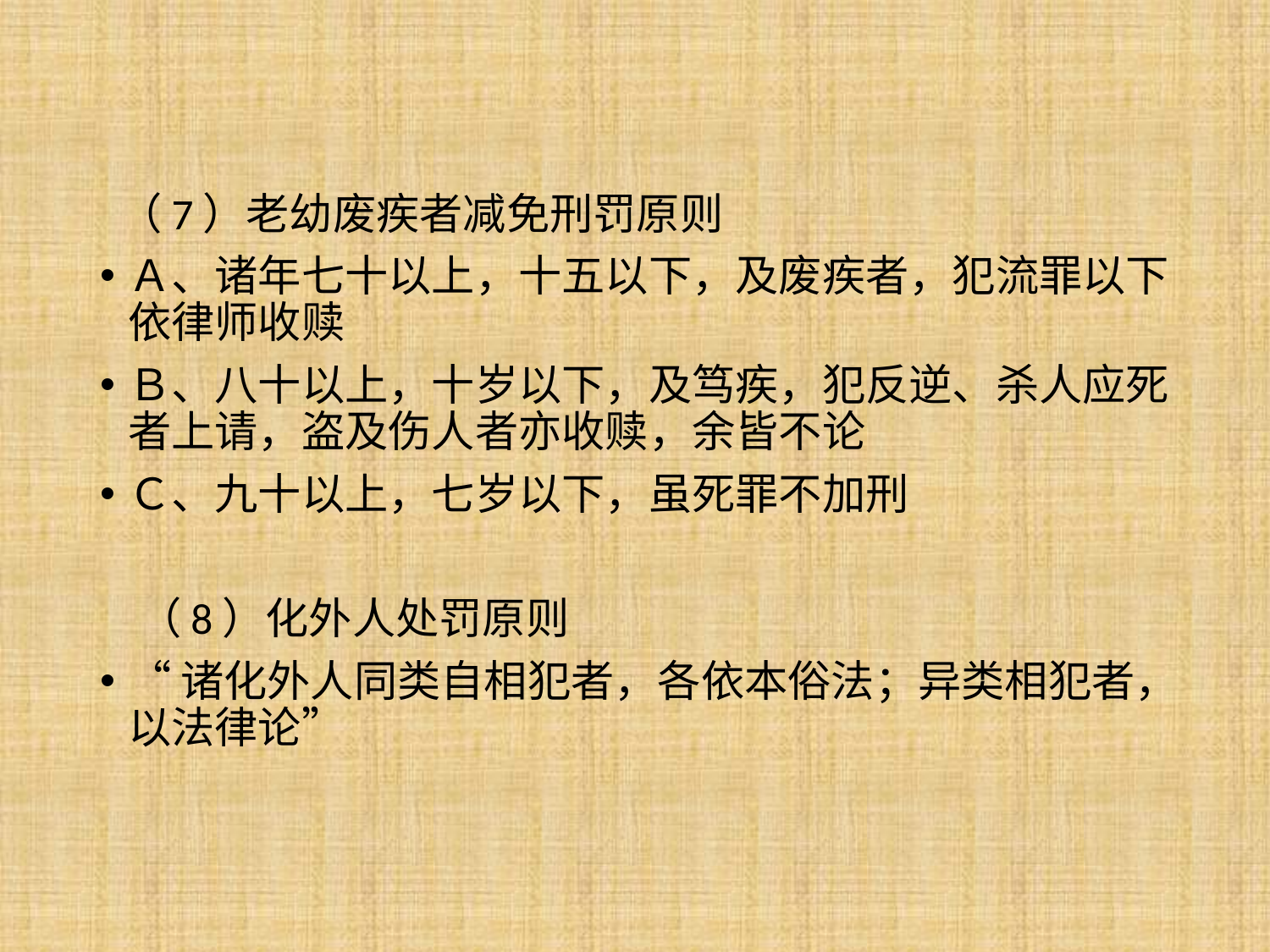

（7）老幼废疾者减免刑罚原则
Ａ、诸年七十以上，十五以下，及废疾者，犯流罪以下依律师收赎
Ｂ、八十以上，十岁以下，及笃疾，犯反逆、杀人应死者上请，盗及伤人者亦收赎，余皆不论
Ｃ、九十以上，七岁以下，虽死罪不加刑

   （8）化外人处罚原则
“诸化外人同类自相犯者，各依本俗法；异类相犯者，以法律论”